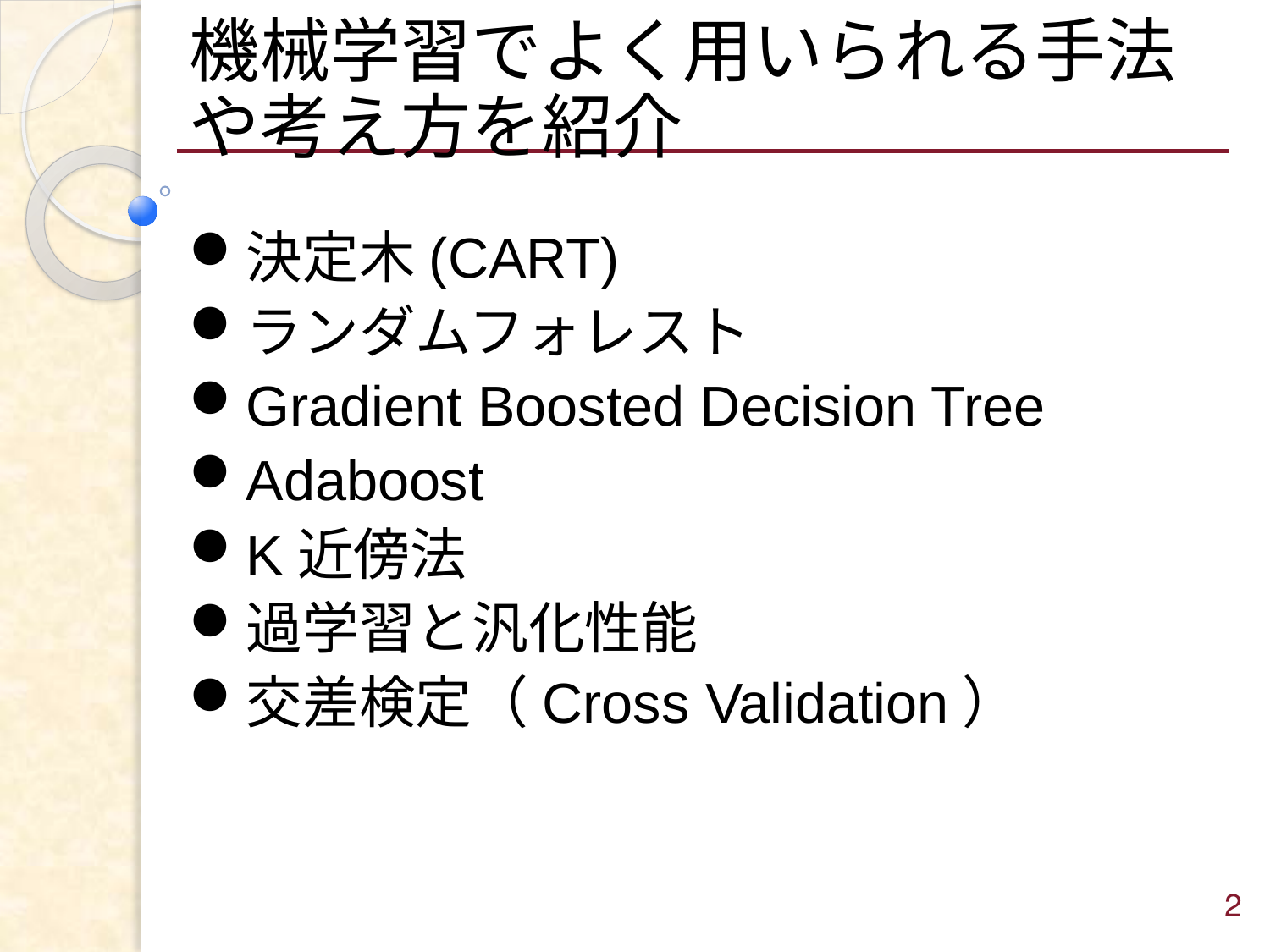

# 機械学習でよく用いられる手法や考え方を紹介
決定木(CART)
ランダムフォレスト
Gradient Boosted Decision Tree
Adaboost
K近傍法
過学習と汎化性能
交差検定（Cross Validation）

2